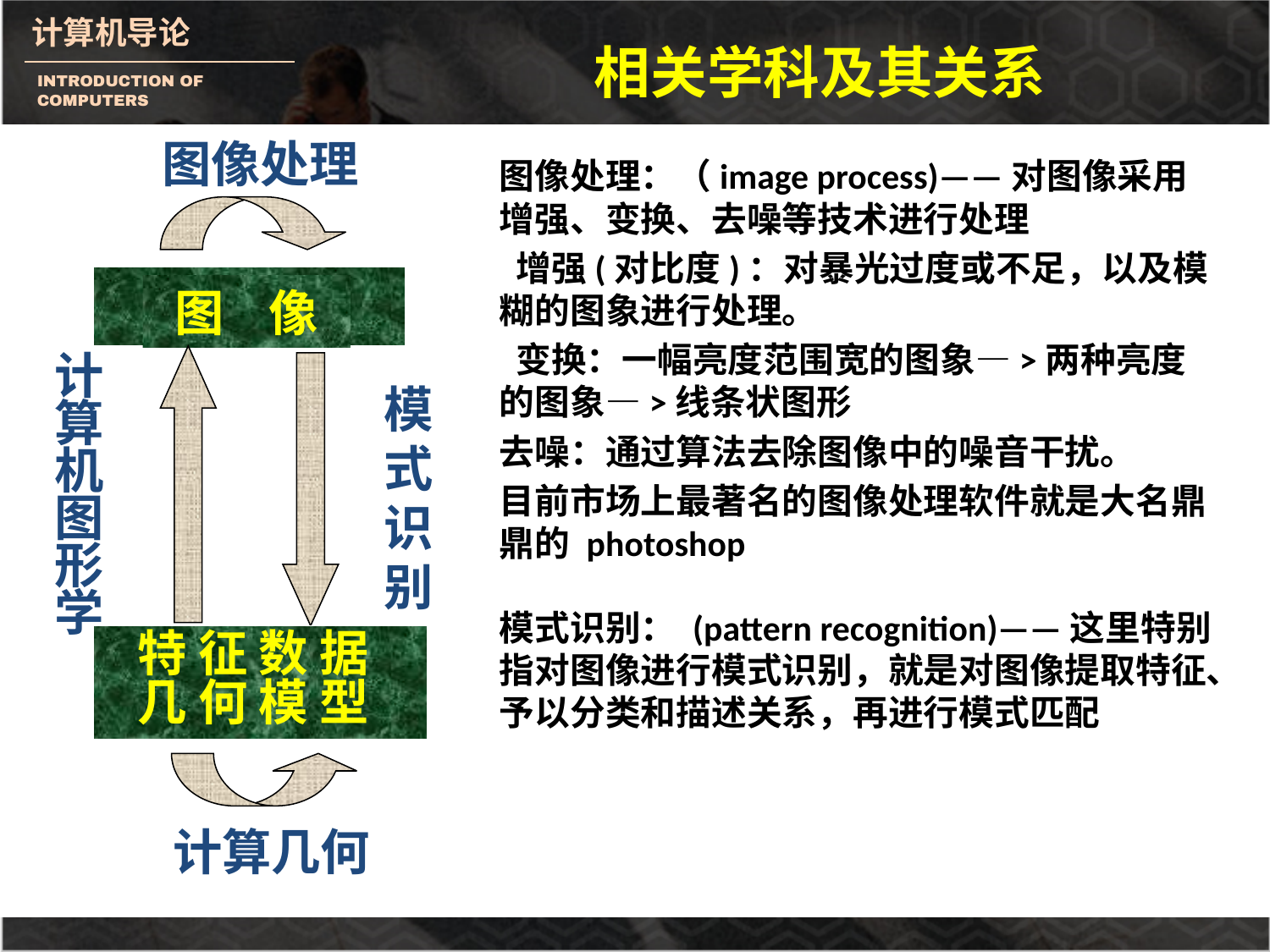

相关学科及其关系
图像处理

图    像

计算机图形学

模式识别

特 征 数 据
几 何 模 型

计算几何
图像处理：（image process)——对图像采用增强、变换、去噪等技术进行处理
 增强(对比度)：对暴光过度或不足，以及模糊的图象进行处理。
 变换：一幅亮度范围宽的图象—>两种亮度的图象—>线条状图形
去噪：通过算法去除图像中的噪音干扰。
目前市场上最著名的图像处理软件就是大名鼎鼎的 photoshop
模式识别： (pattern recognition)——这里特别指对图像进行模式识别，就是对图像提取特征、予以分类和描述关系，再进行模式匹配